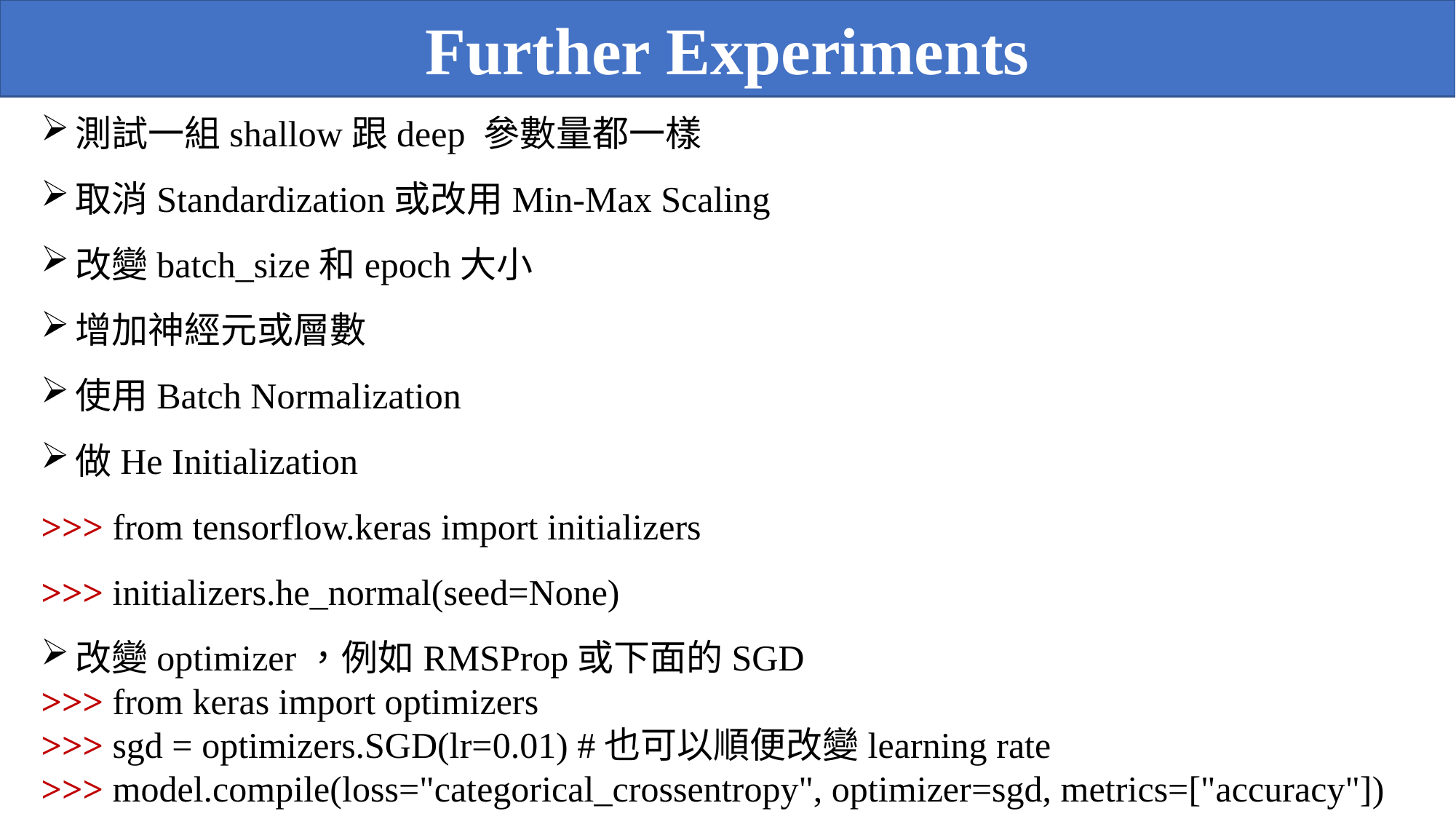

Further Experiments
測試一組shallow跟deep 參數量都一樣
取消Standardization或改用Min-Max Scaling
改變batch_size和epoch大小
增加神經元或層數
使用Batch Normalization
做He Initialization
>>> from tensorflow.keras import initializers
>>> initializers.he_normal(seed=None)
改變optimizer，例如RMSProp或下面的SGD
>>> from keras import optimizers
>>> sgd = optimizers.SGD(lr=0.01) #也可以順便改變learning rate
>>> model.compile(loss="categorical_crossentropy", optimizer=sgd, metrics=["accuracy"])